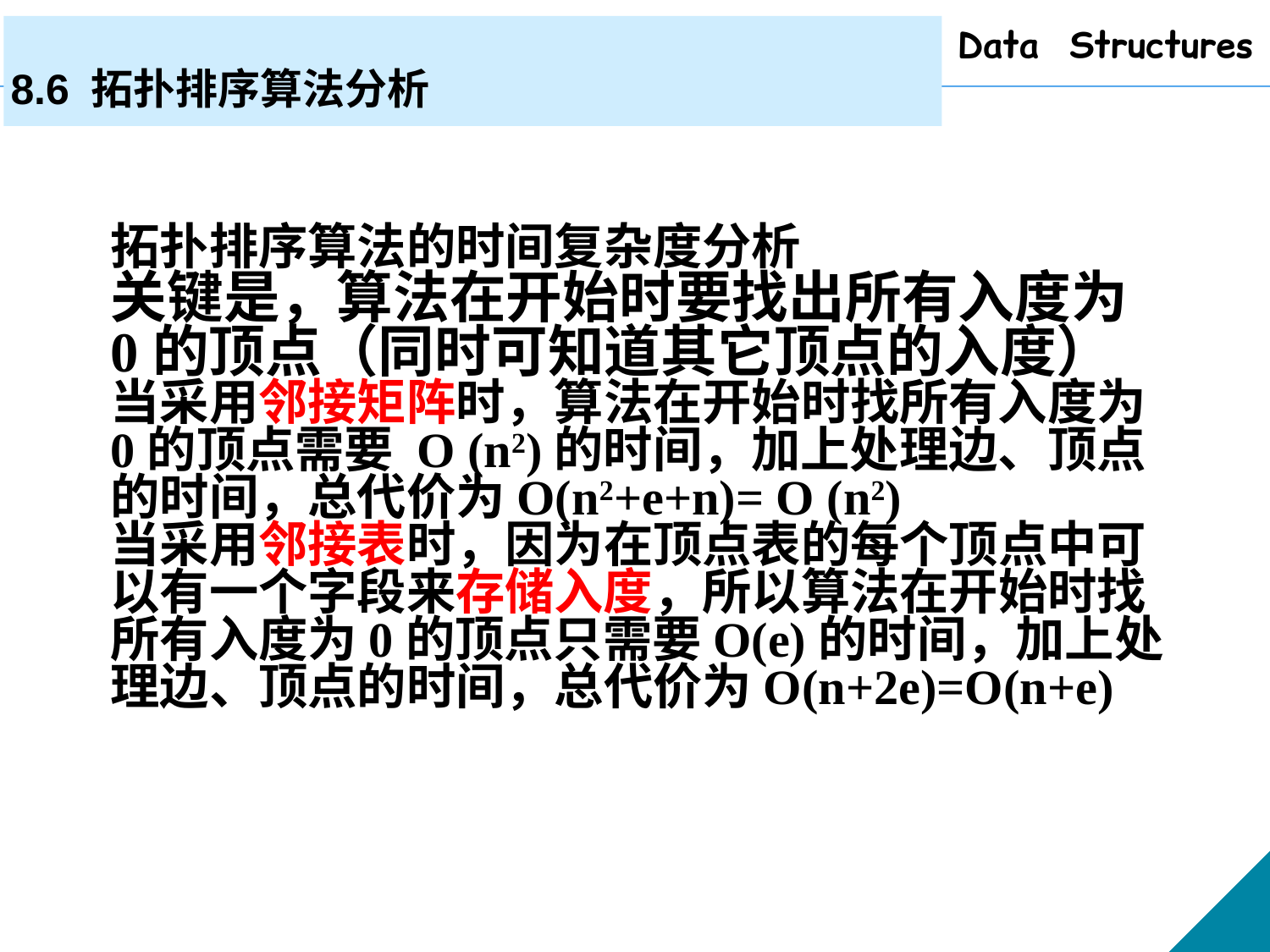

8.6 拓扑排序算法分析
拓扑排序算法的时间复杂度分析
关键是，算法在开始时要找出所有入度为0的顶点（同时可知道其它顶点的入度）
当采用邻接矩阵时，算法在开始时找所有入度为0的顶点需要 O (n2)的时间，加上处理边、顶点的时间，总代价为O(n2+e+n)= O (n2)
当采用邻接表时，因为在顶点表的每个顶点中可以有一个字段来存储入度，所以算法在开始时找所有入度为0的顶点只需要O(e)的时间，加上处理边、顶点的时间，总代价为O(n+2e)=O(n+e)